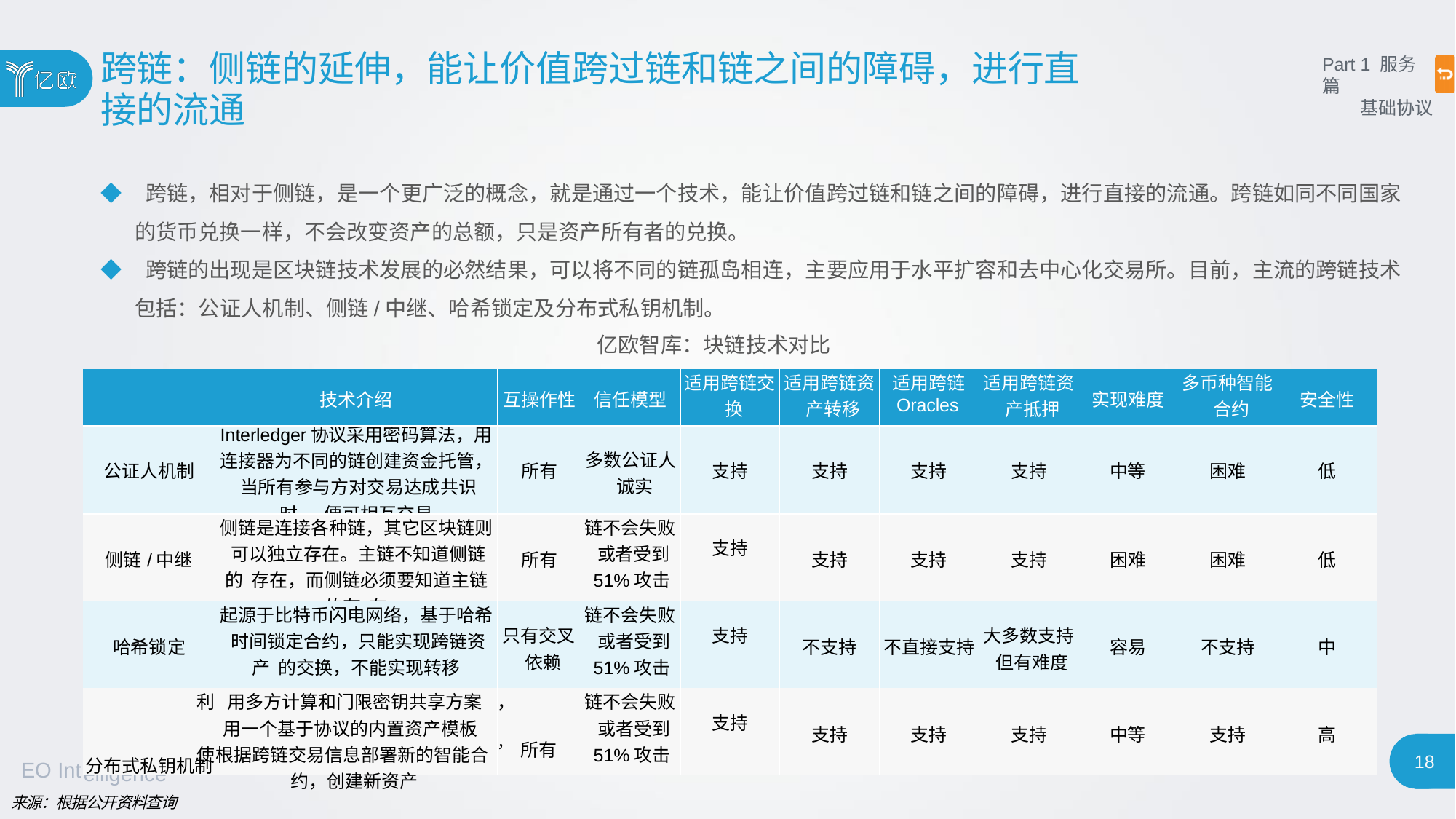

# 跨链：侧链的延伸，能让价值跨过链和链之间的障碍，进行直
接的流通
Part 1 服务篇
基础协议

◆ 跨链，相对于侧链，是一个更广泛的概念，就是通过一个技术，能让价值跨过链和链之间的障碍，进行直接的流通。跨链如同不同国家
的货币兑换一样，不会改变资产的总额，只是资产所有者的兑换。
◆ 跨链的出现是区块链技术发展的必然结果，可以将不同的链孤岛相连，主要应用于水平扩容和去中心化交易所。目前，主流的跨链技术  包括：公证人机制、侧链/中继、哈希锁定及分布式私钥机制。
亿欧智库：块链技术对比
|  | 技术介绍 | 互操作性 | 信任模型 | 适用跨链交 换 | 适用跨链资 产转移 | 适用跨链 Oracles | 适用跨链资 产抵押 | 实现难度 | 多币种智能 合约 | 安全性 |
| --- | --- | --- | --- | --- | --- | --- | --- | --- | --- | --- |
| 公证人机制 | Interledger协议采用密码算法，用 连接器为不同的链创建资金托管， 当所有参与方对交易达成共识时， 便可相互交易 | 所有 | 多数公证人 诚实 | 支持 | 支持 | 支持 | 支持 | 中等 | 困难 | 低 |
| 侧链/中继 | 侧链是连接各种链，其它区块链则 可以独立存在。主链不知道侧链的 存在，而侧链必须要知道主链的存 在 | 所有 | 链不会失败 或者受到 51%攻击 | 支持 | 支持 | 支持 | 支持 | 困难 | 困难 | 低 |
| 哈希锁定 | 起源于比特币闪电网络，基于哈希 时间锁定合约，只能实现跨链资产 的交换，不能实现转移 | 只有交叉 依赖 | 链不会失败 或者受到 51%攻击 | 支持 | 不支持 | 不直接支持 | 大多数支持 但有难度 | 容易 | 不支持 | 中 |
| 利 使 分布式私钥机制 | 用多方计算和门限密钥共享方案 用一个基于协议的内置资产模板 根据跨链交易信息部署新的智能合 约，创建新资产 | ， ， 所有 | 链不会失败 或者受到 51%攻击 | 支持 | 支持 | 支持 | 支持 | 中等 | 支持 | 高 |

elligence
18
EO Int
来源：根据公开资料查询